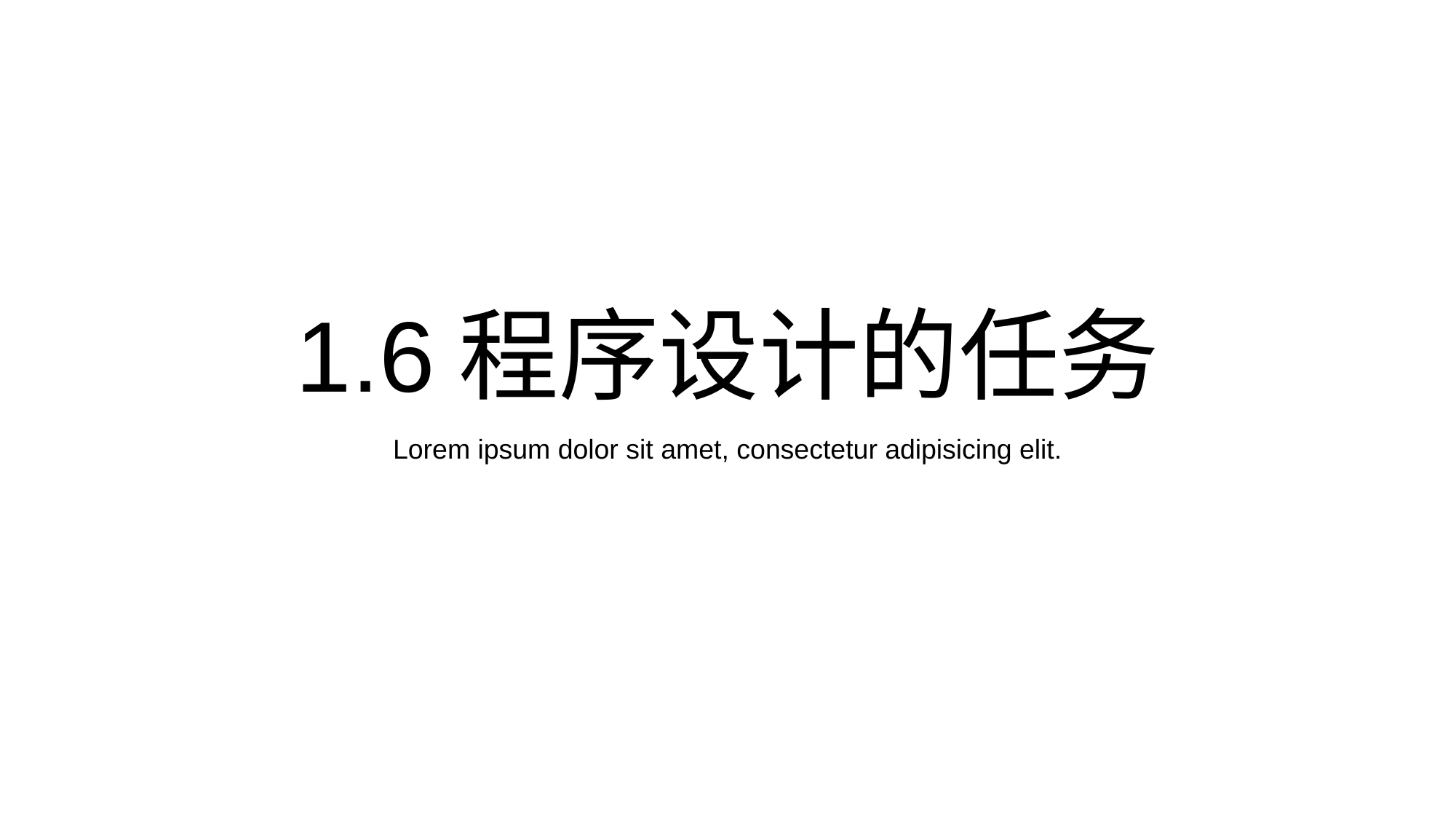

# 1.6程序设计的任务
Lorem ipsum dolor sit amet, consectetur adipisicing elit.